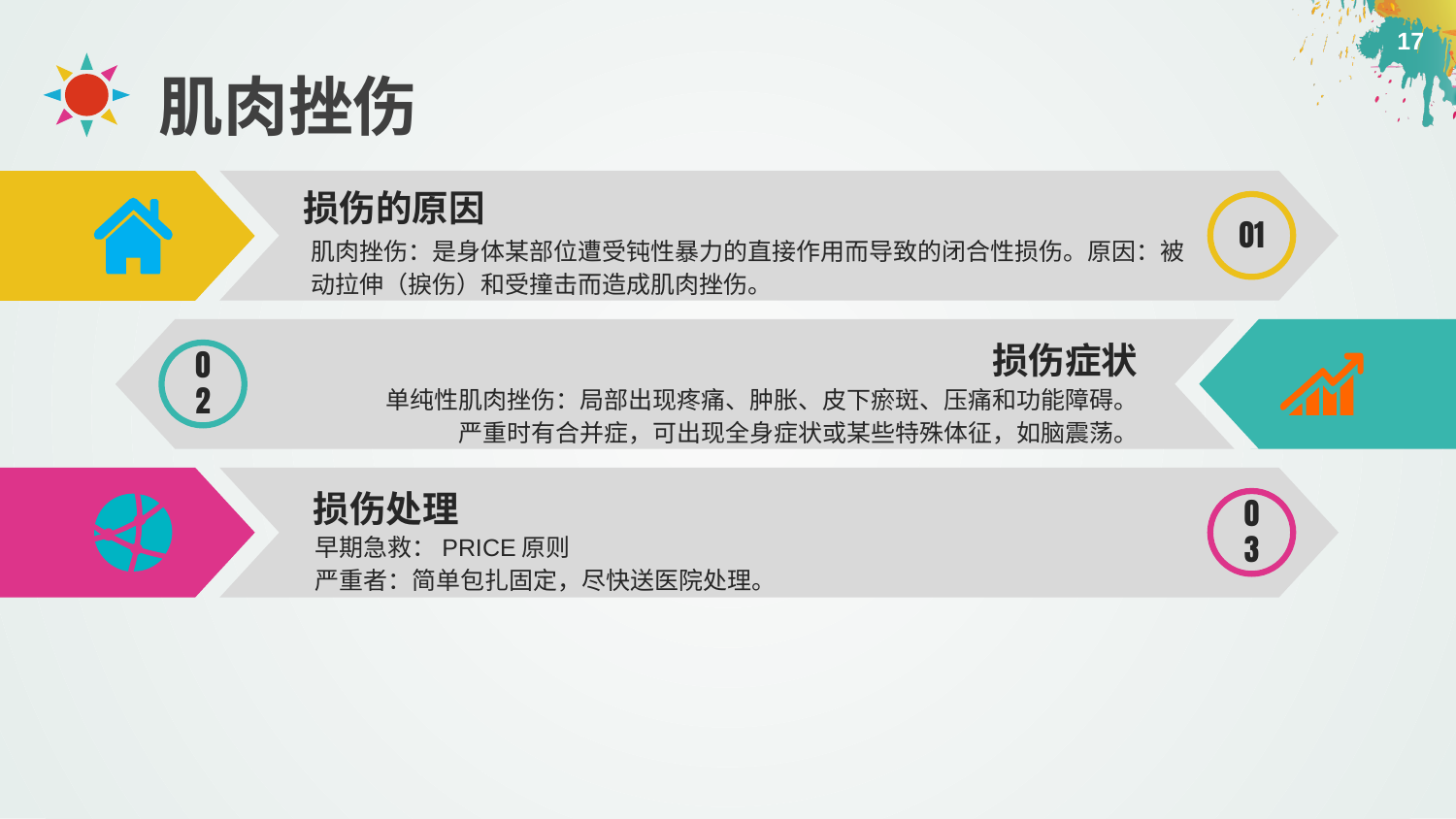

肌肉挫伤

01

损伤的原因
肌肉挫伤：是身体某部位遭受钝性暴力的直接作用而导致的闭合性损伤。原因：被动拉伸（捩伤）和受撞击而造成肌肉挫伤。

02

损伤症状
单纯性肌肉挫伤：局部出现疼痛、肿胀、皮下瘀斑、压痛和功能障碍。
严重时有合并症，可出现全身症状或某些特殊体征，如脑震荡。

03
损伤处理
早期急救：PRICE原则
严重者：简单包扎固定，尽快送医院处理。